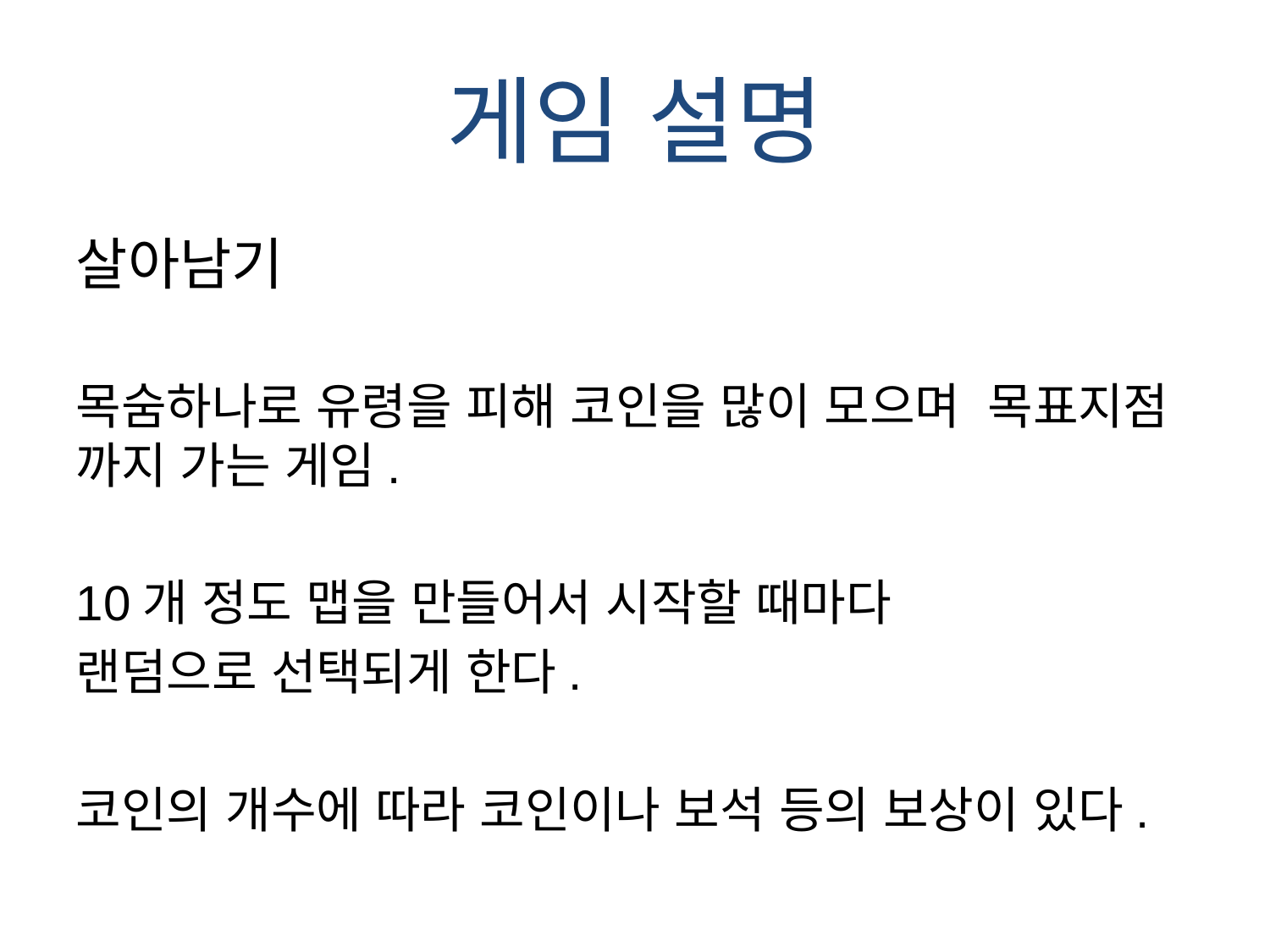

# 게임 설명
살아남기

목숨하나로 유령을 피해 코인을 많이 모으며  목표지점 까지 가는 게임.

10개 정도 맵을 만들어서 시작할 때마다
랜덤으로 선택되게 한다.

코인의 개수에 따라 코인이나 보석 등의 보상이 있다.